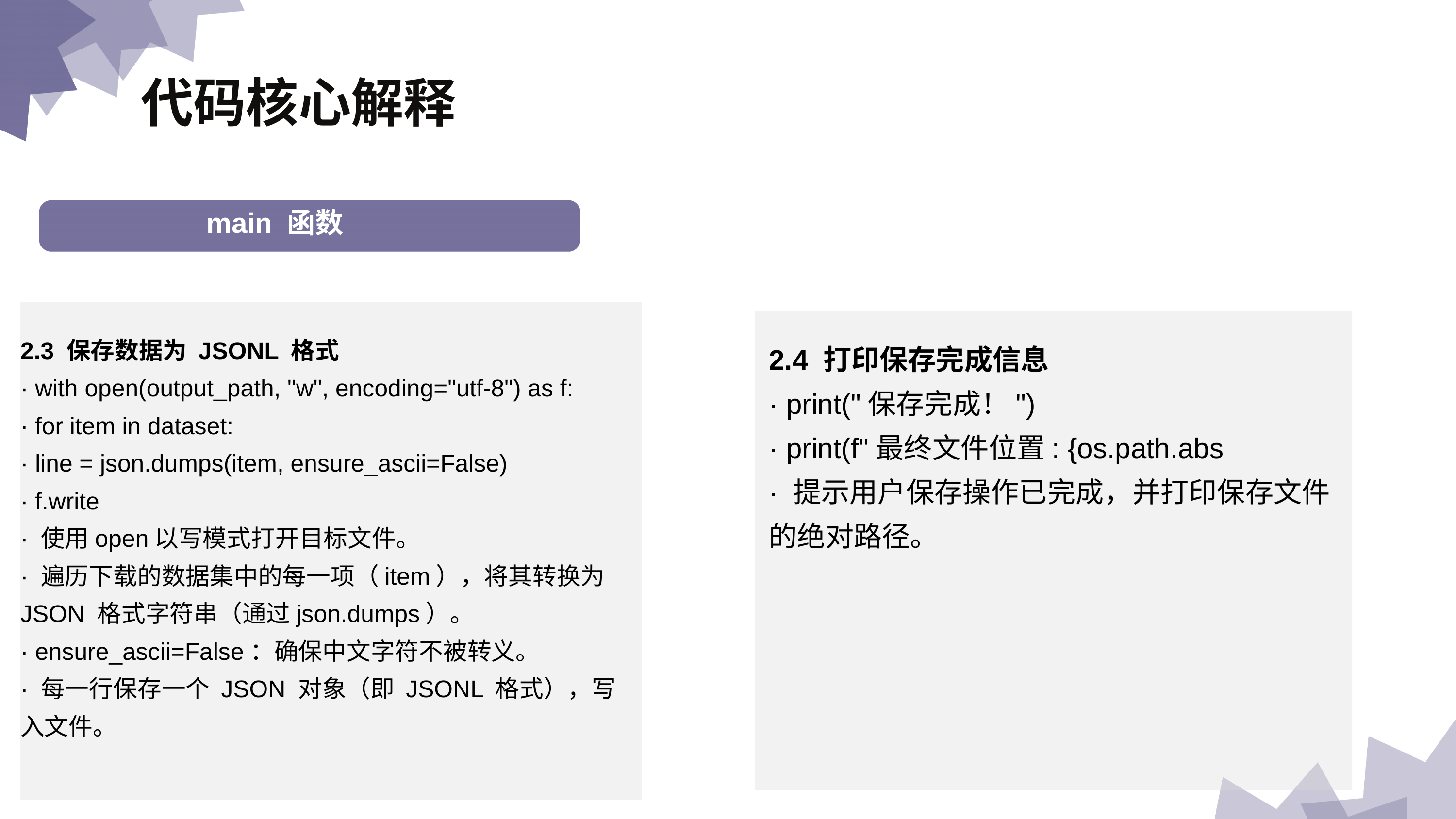

代码核心解释
         幻觉的原因分析

main 函数

导入库

2.3 保存数据为 JSONL 格式
· with open(output_path, "w", encoding="utf-8") as f:
· for item in dataset:
· line = json.dumps(item, ensure_ascii=False)
· f.write
· 使用open以写模式打开目标文件。
· 遍历下载的数据集中的每一项（item），将其转换为 JSON 格式字符串（通过json.dumps）。
· ensure_ascii=False：确保中文字符不被转义。
· 每一行保存一个 JSON 对象（即 JSONL 格式），写入文件。

2.4 打印保存完成信息
· print("保存完成！")
· print(f"最终文件位置: {os.path.abs
· 提示用户保存操作已完成，并打印保存文件的绝对路径。